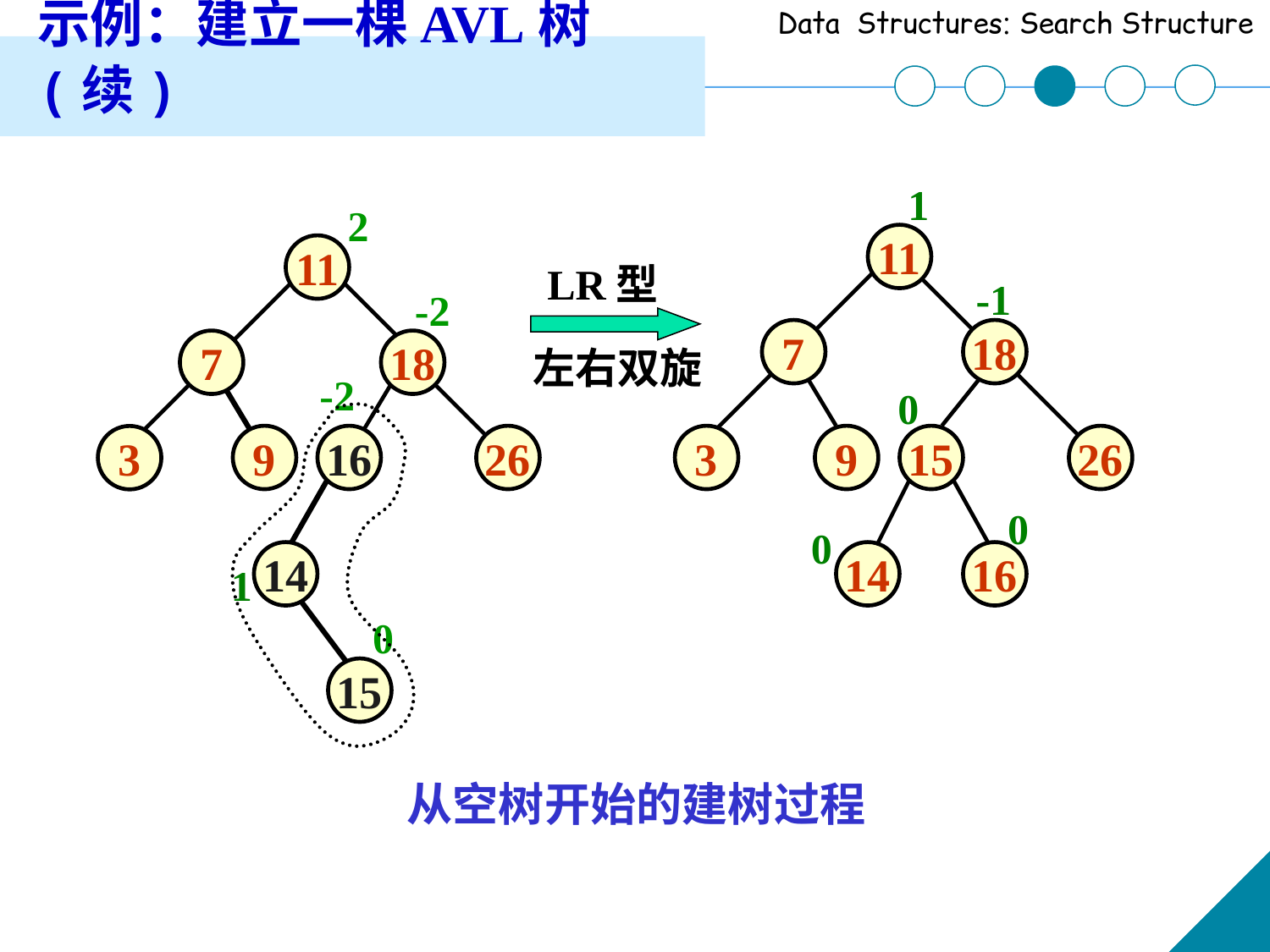

示例：建立一棵AVL树(续)

1
11

-1

7
18

0
3
9
15
26

0
0
14
16
2
11

-2
7
18
-2

9
16
26
3

14
1

0
15
LR型

左右双旋

从空树开始的建树过程